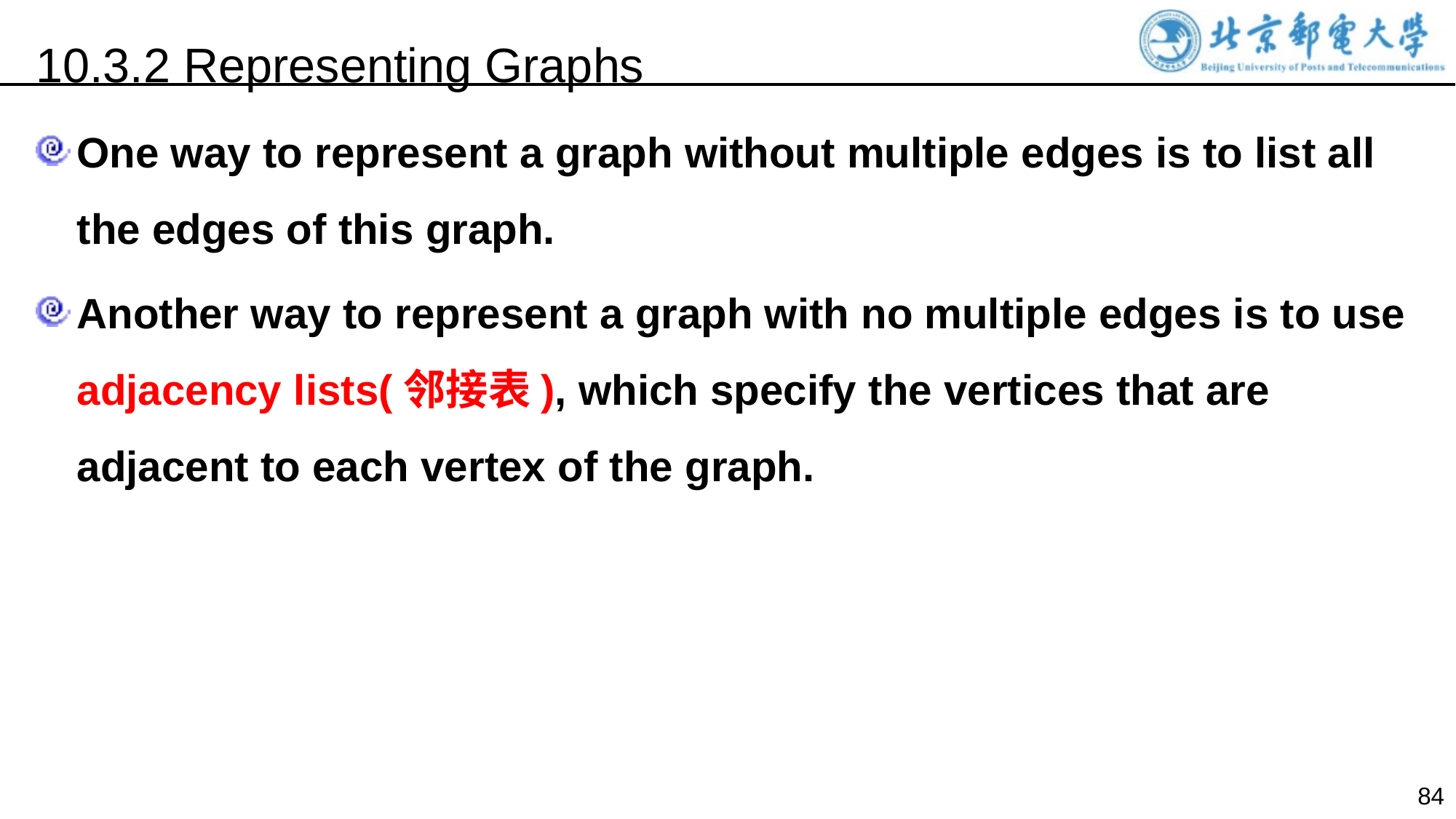

10.3.2 Representing Graphs
One way to represent a graph without multiple edges is to list all the edges of this graph.
Another way to represent a graph with no multiple edges is to use adjacency lists(邻接表), which specify the vertices that are adjacent to each vertex of the graph.